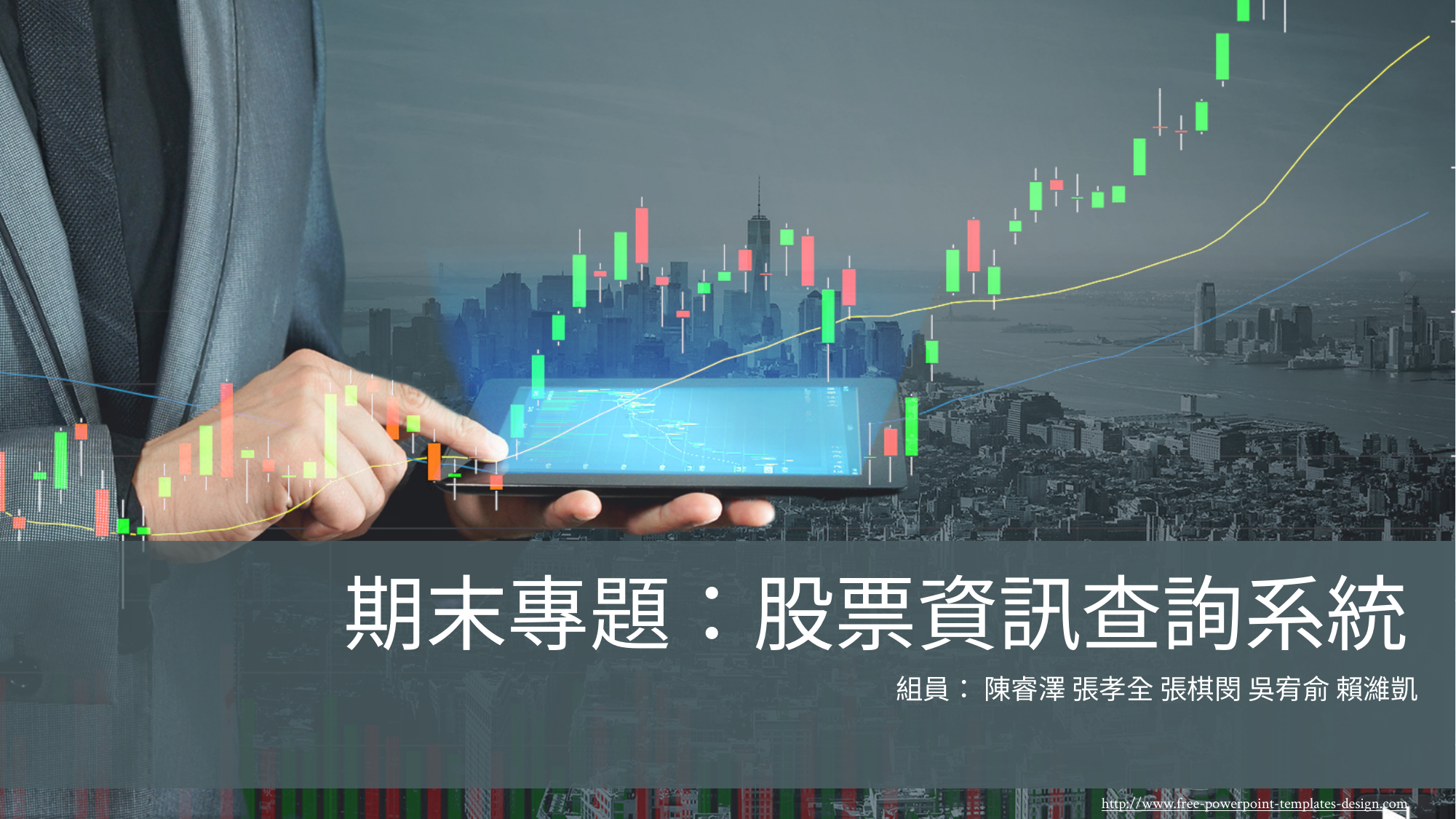

期末專題：股票資訊查詢系統
組員： 陳睿澤 張孝全 張棋閔 吳宥俞 賴濰凱

http://www.free-powerpoint-templates-design.com